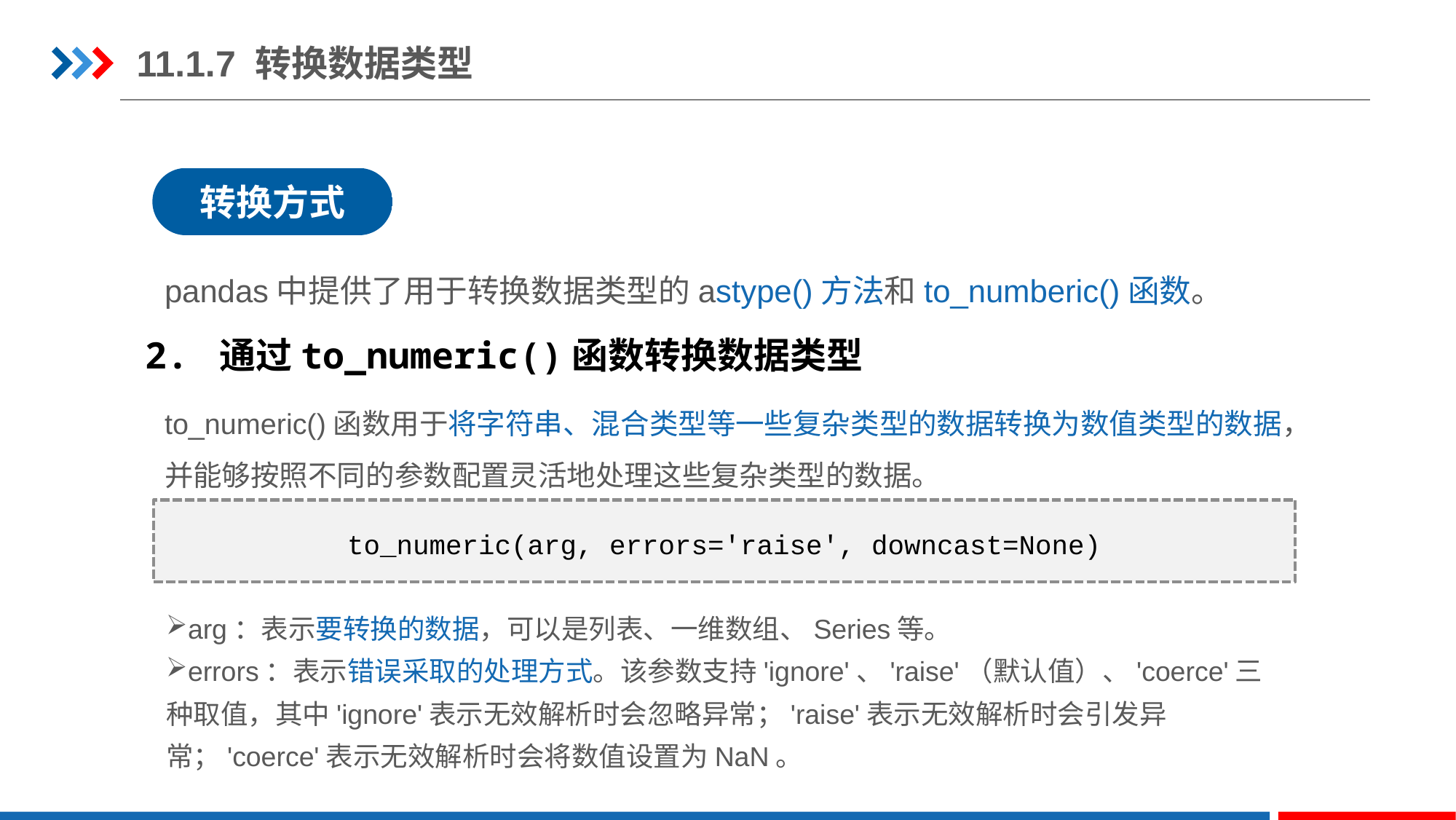

11.1.7 转换数据类型
转换方式
pandas中提供了用于转换数据类型的astype()方法和to_numberic()函数。
2. 通过to_numeric()函数转换数据类型
to_numeric()函数用于将字符串、混合类型等一些复杂类型的数据转换为数值类型的数据，并能够按照不同的参数配置灵活地处理这些复杂类型的数据。

to_numeric(arg, errors='raise', downcast=None)
arg：表示要转换的数据，可以是列表、一维数组、Series等。
errors：表示错误采取的处理方式。该参数支持'ignore'、'raise'（默认值）、'coerce'三种取值，其中'ignore'表示无效解析时会忽略异常；'raise'表示无效解析时会引发异常；'coerce'表示无效解析时会将数值设置为NaN。